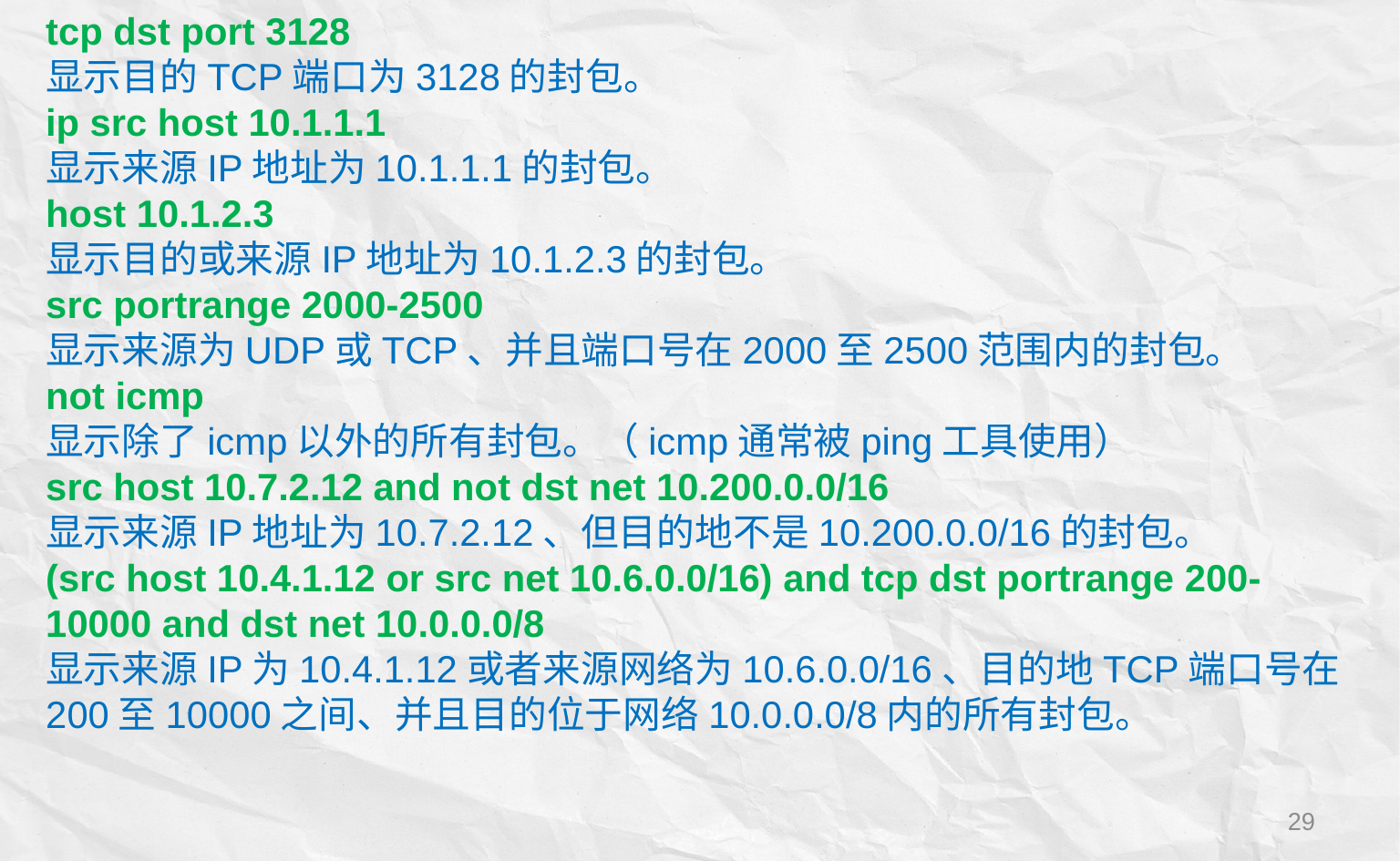

tcp dst port 3128
显示目的TCP端口为3128的封包。
ip src host 10.1.1.1
显示来源IP地址为10.1.1.1的封包。
host 10.1.2.3
显示目的或来源IP地址为10.1.2.3的封包。
src portrange 2000-2500
显示来源为UDP或TCP、并且端口号在2000至2500范围内的封包。
not icmp
显示除了icmp以外的所有封包。（icmp通常被ping工具使用）
src host 10.7.2.12 and not dst net 10.200.0.0/16
显示来源IP地址为10.7.2.12、但目的地不是10.200.0.0/16的封包。
(src host 10.4.1.12 or src net 10.6.0.0/16) and tcp dst portrange 200-10000 and dst net 10.0.0.0/8
显示来源IP为10.4.1.12或者来源网络为10.6.0.0/16、目的地TCP端口号在200至10000之间、并且目的位于网络10.0.0.0/8内的所有封包。

 29